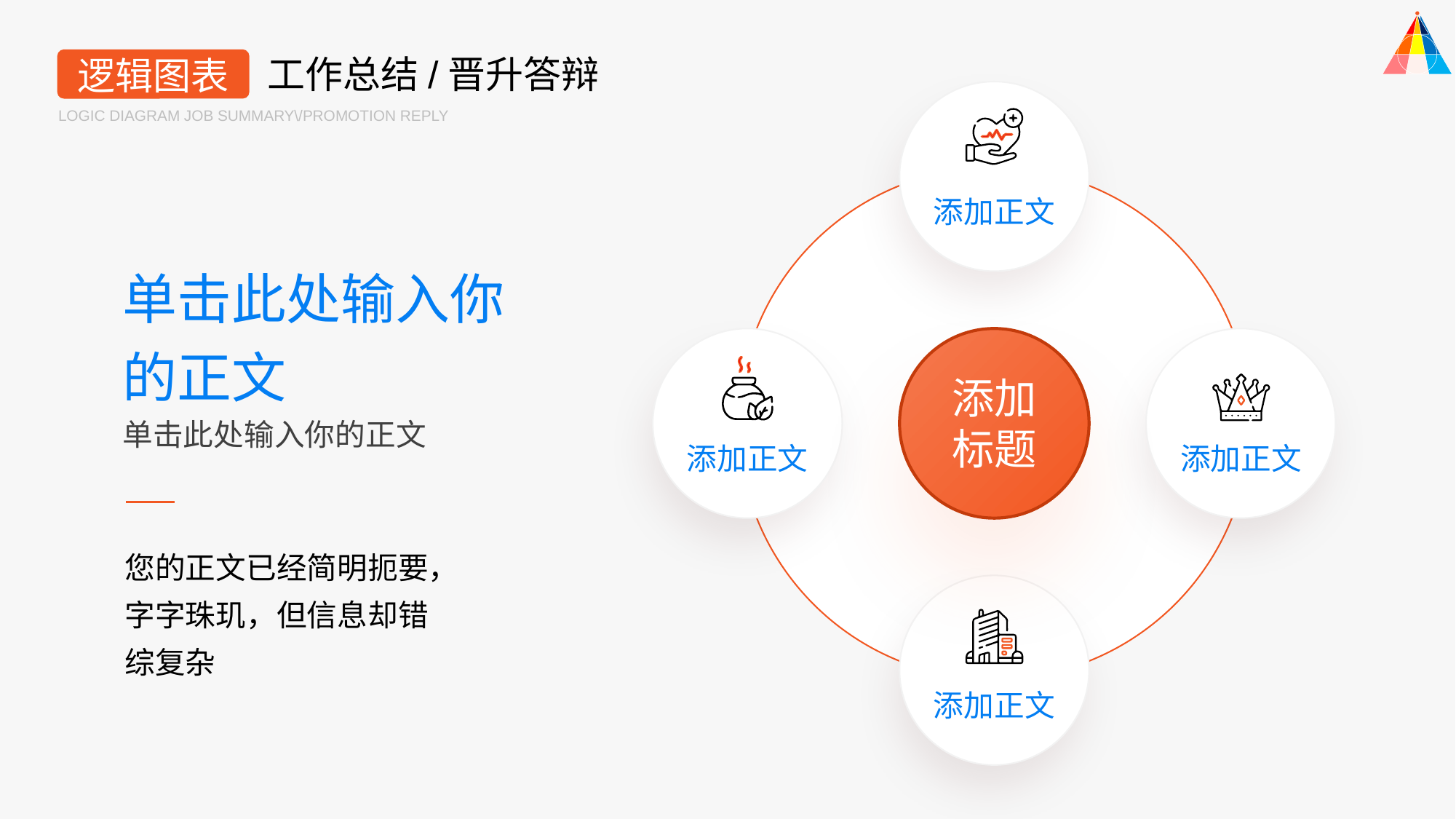

工作总结/晋升答辩

逻辑图表
LOGIC DIAGRAM JOB SUMMARY\/PROMOTION REPLY

添加正文
单击此处输入你的正文
单击此处输入你的正文

添加
标题

添加正文
添加正文
您的正文已经简明扼要，字字珠玑，但信息却错综复杂

添加正文